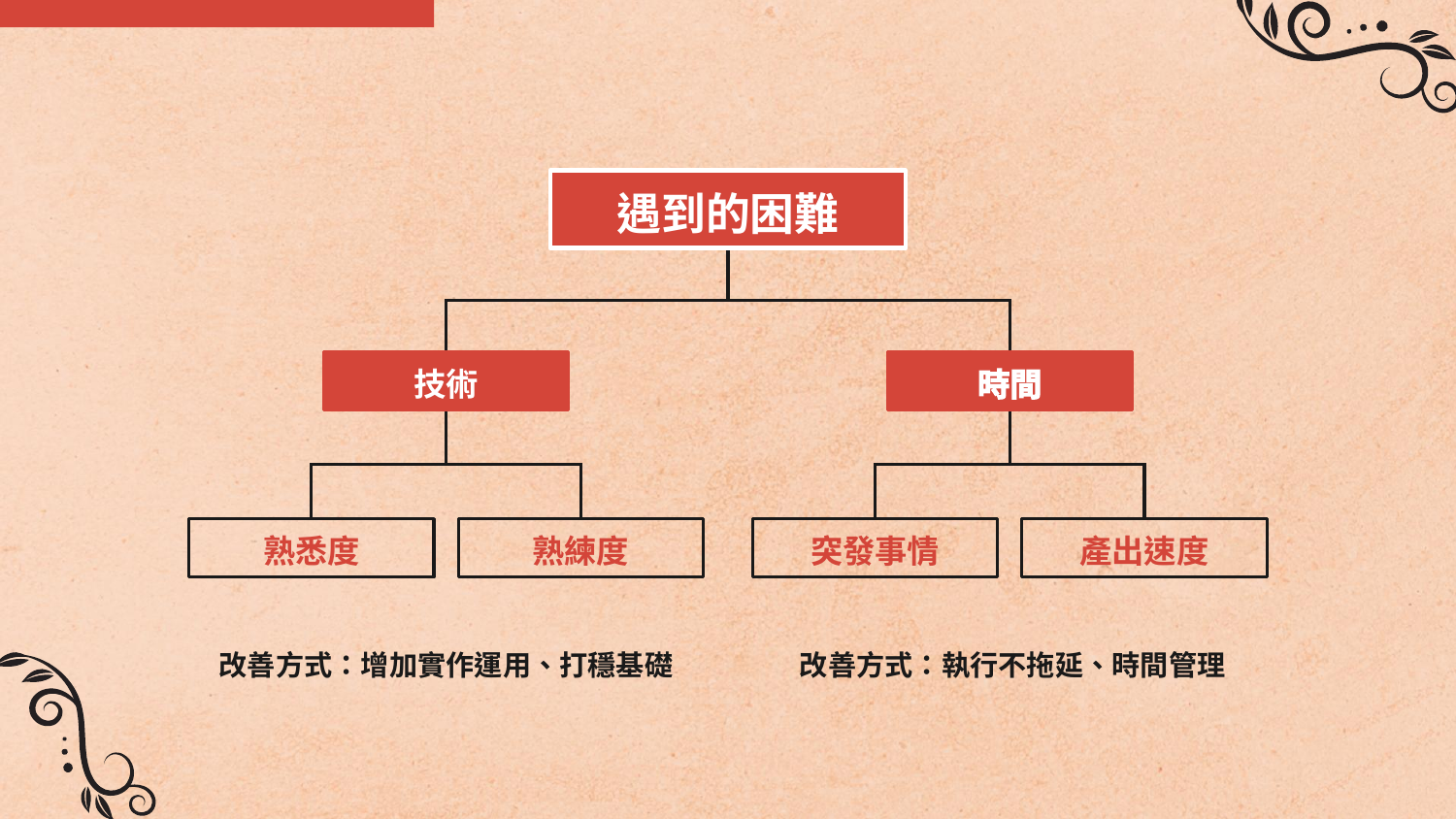

遇到的困難
技術
時間
熟悉度
熟練度
突發事情
產出速度
改善方式：增加實作運用、打穩基礎
改善方式：執行不拖延、時間管理